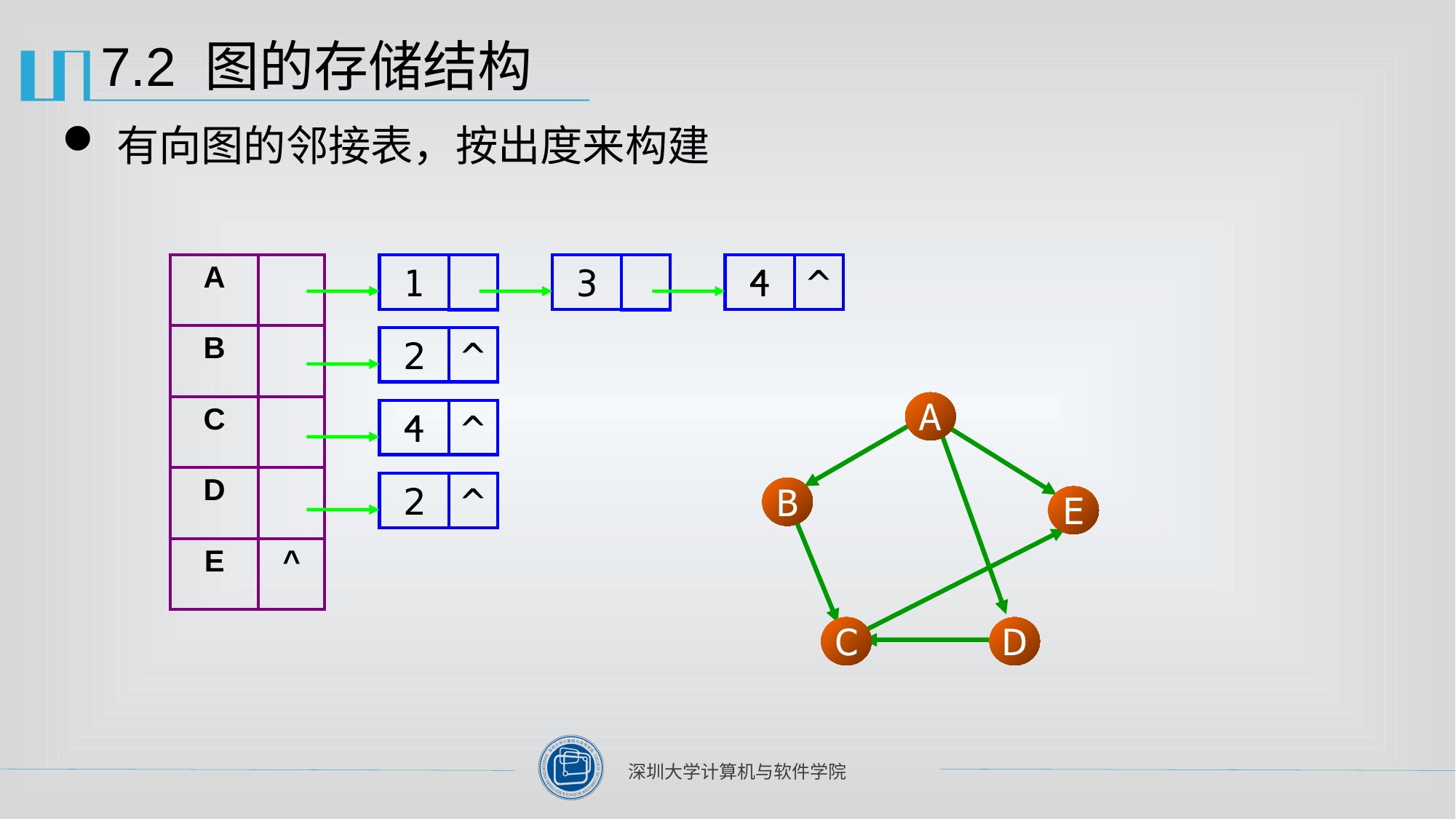

# 7.2 图的存储结构
有向图的邻接表，按出度来构建
| A |  |
| --- | --- |
| B |  |
| C |  |
| D |  |
| E | ^ |
1

3

4
^

2
^

4
^

2
^

A

B
E

C
D

39